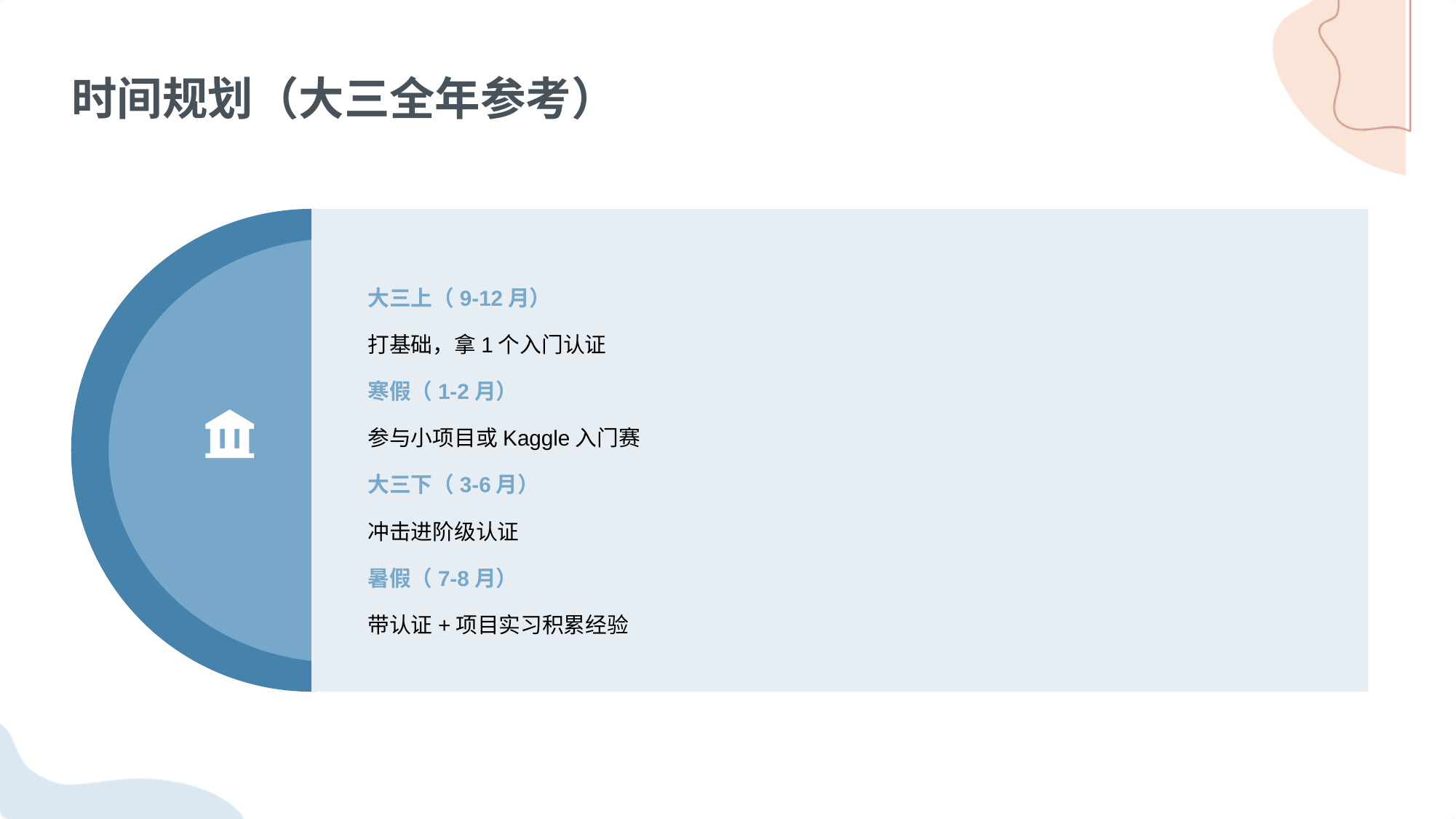

时间规划（大三全年参考）

大三上（9-12月）
打基础，拿1个入门认证
寒假（1-2月）
参与小项目或Kaggle入门赛
大三下（3-6月）
冲击进阶级认证
暑假（7-8月）
带认证+项目实习积累经验